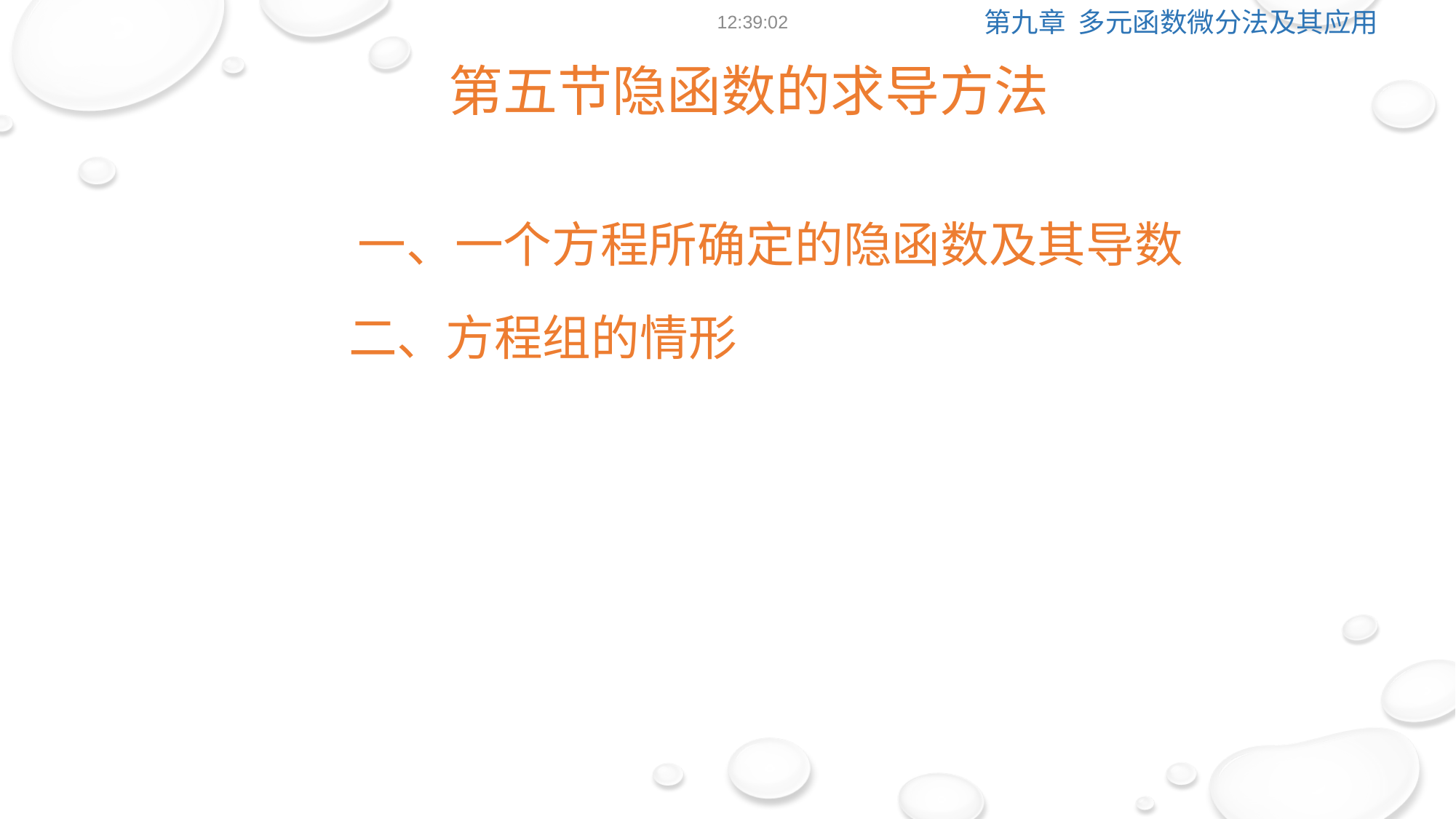

12:39:02
第五节隐函数的求导方法
一、一个方程所确定的隐函数及其导数
二、方程组的情形